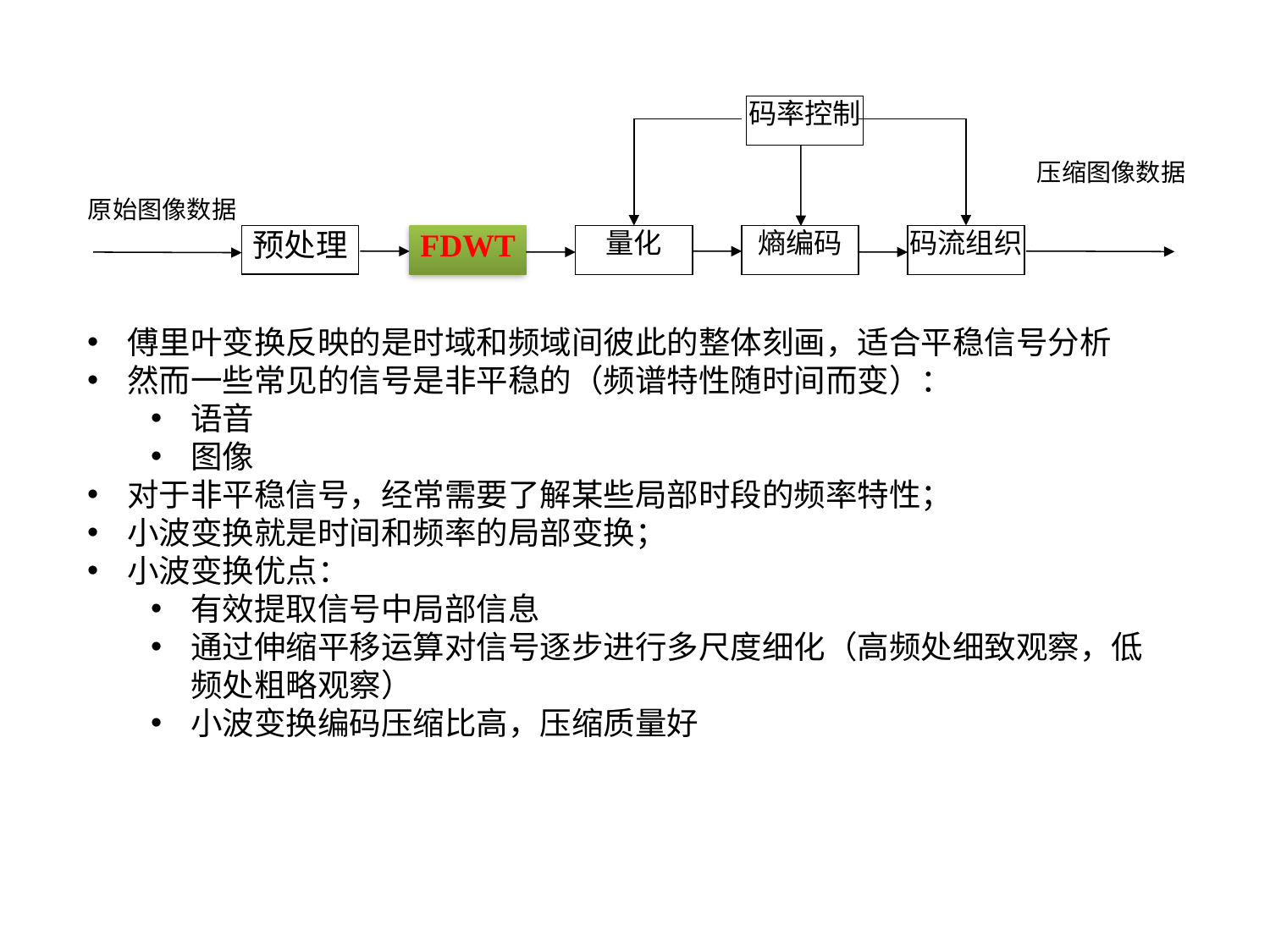

码率控制

压缩图像数据
原始图像数据
预处理
FDWT
量化
熵编码
码流组织

傅里叶变换反映的是时域和频域间彼此的整体刻画，适合平稳信号分析
然而一些常见的信号是非平稳的（频谱特性随时间而变）：
语音
图像
对于非平稳信号，经常需要了解某些局部时段的频率特性；
小波变换就是时间和频率的局部变换；
小波变换优点：
有效提取信号中局部信息
通过伸缩平移运算对信号逐步进行多尺度细化（高频处细致观察，低频处粗略观察）
小波变换编码压缩比高，压缩质量好